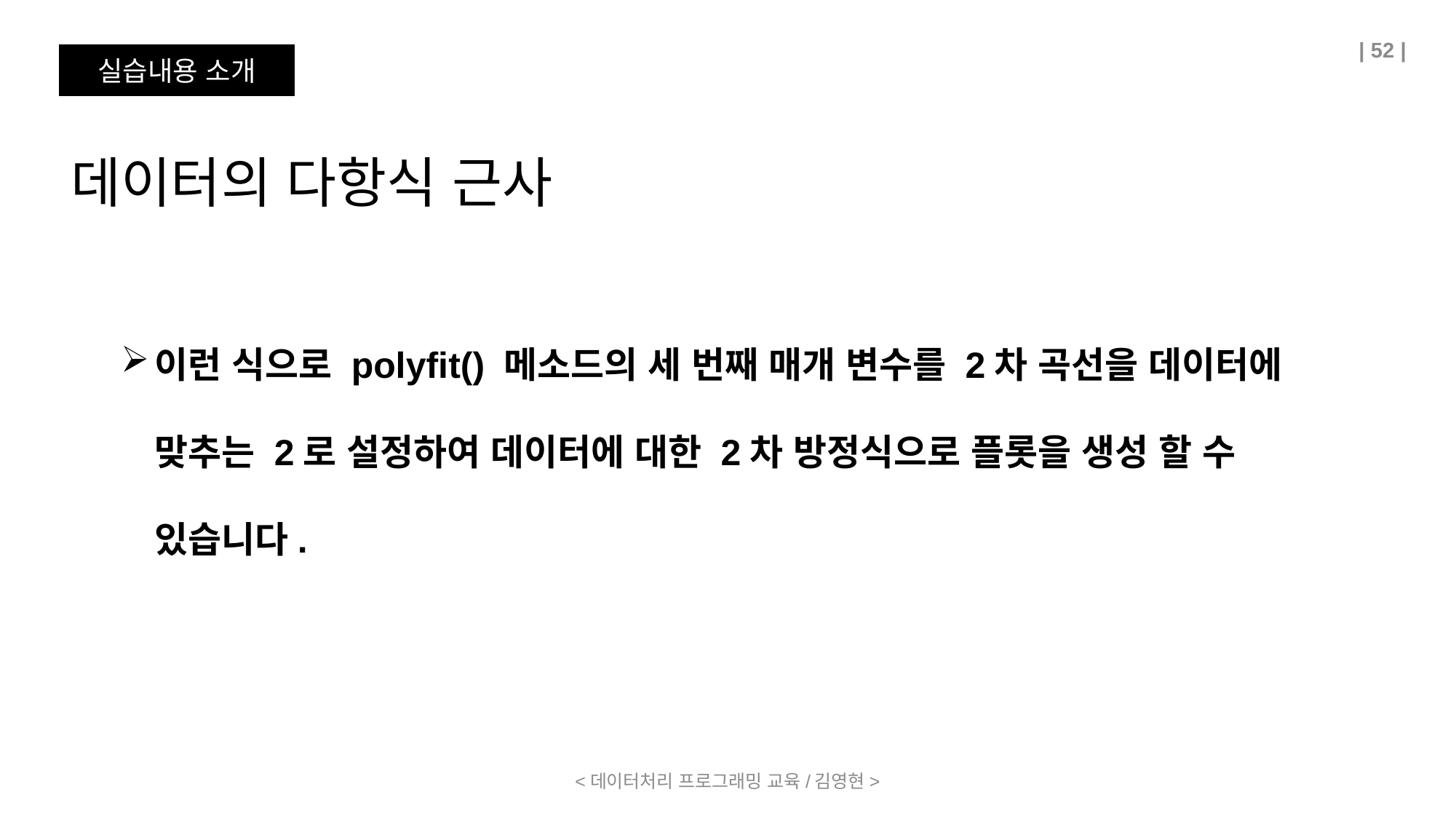

| 52 |
실습내용 소개
데이터의 다항식 근사
이런 식으로 polyfit() 메소드의 세 번째 매개 변수를 2차 곡선을 데이터에 맞추는 2로 설정하여 데이터에 대한 2차 방정식으로 플롯을 생성 할 수 있습니다.
<데이터처리 프로그래밍 교육/김영현>